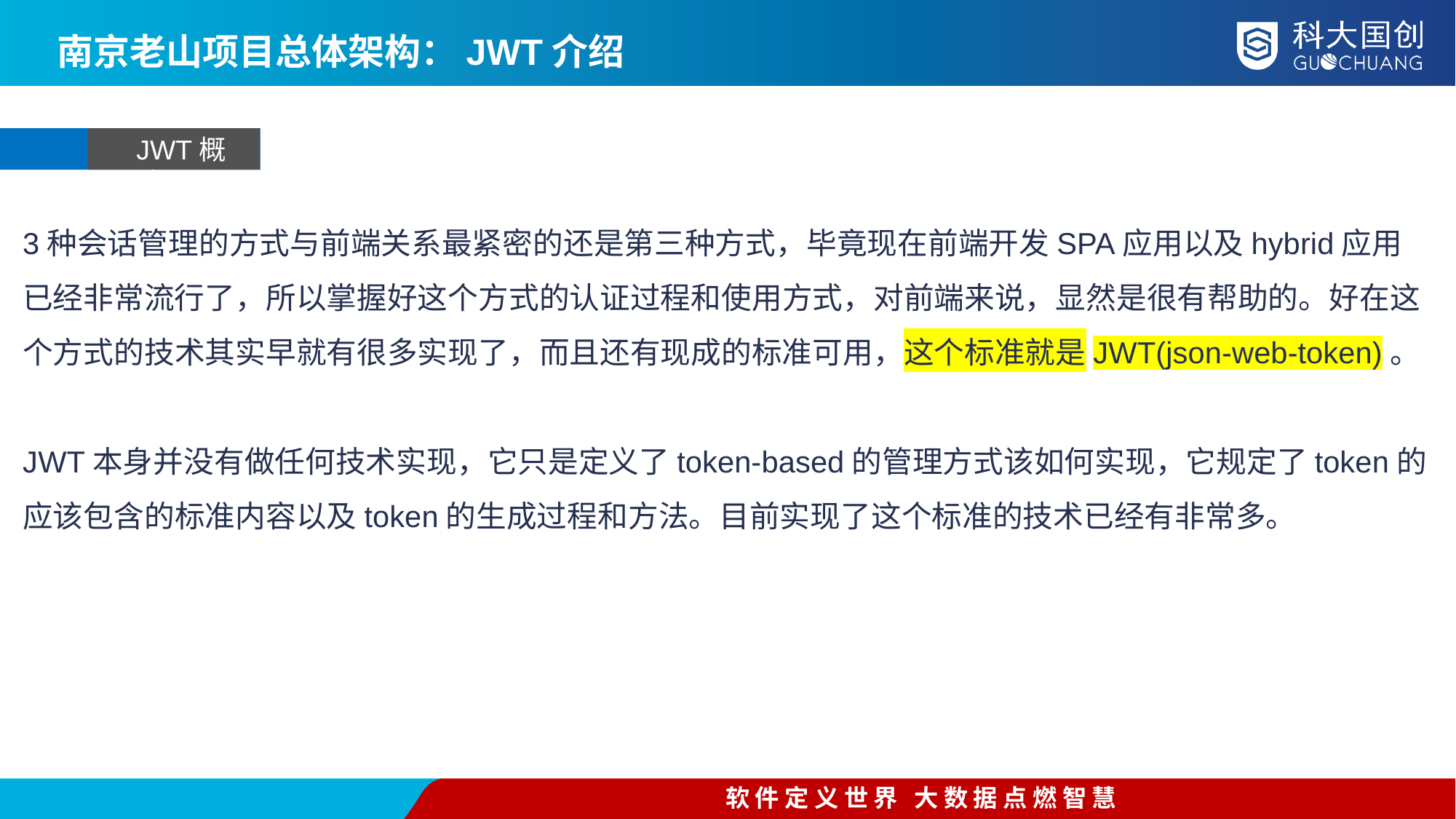

南京老山项目总体架构：JWT介绍
JWT概述

3种会话管理的方式与前端关系最紧密的还是第三种方式，毕竟现在前端开发SPA应用以及hybrid应用已经非常流行了，所以掌握好这个方式的认证过程和使用方式，对前端来说，显然是很有帮助的。好在这个方式的技术其实早就有很多实现了，而且还有现成的标准可用，这个标准就是JWT(json-web-token)。

JWT本身并没有做任何技术实现，它只是定义了token-based的管理方式该如何实现，它规定了token的应该包含的标准内容以及token的生成过程和方法。目前实现了这个标准的技术已经有非常多。